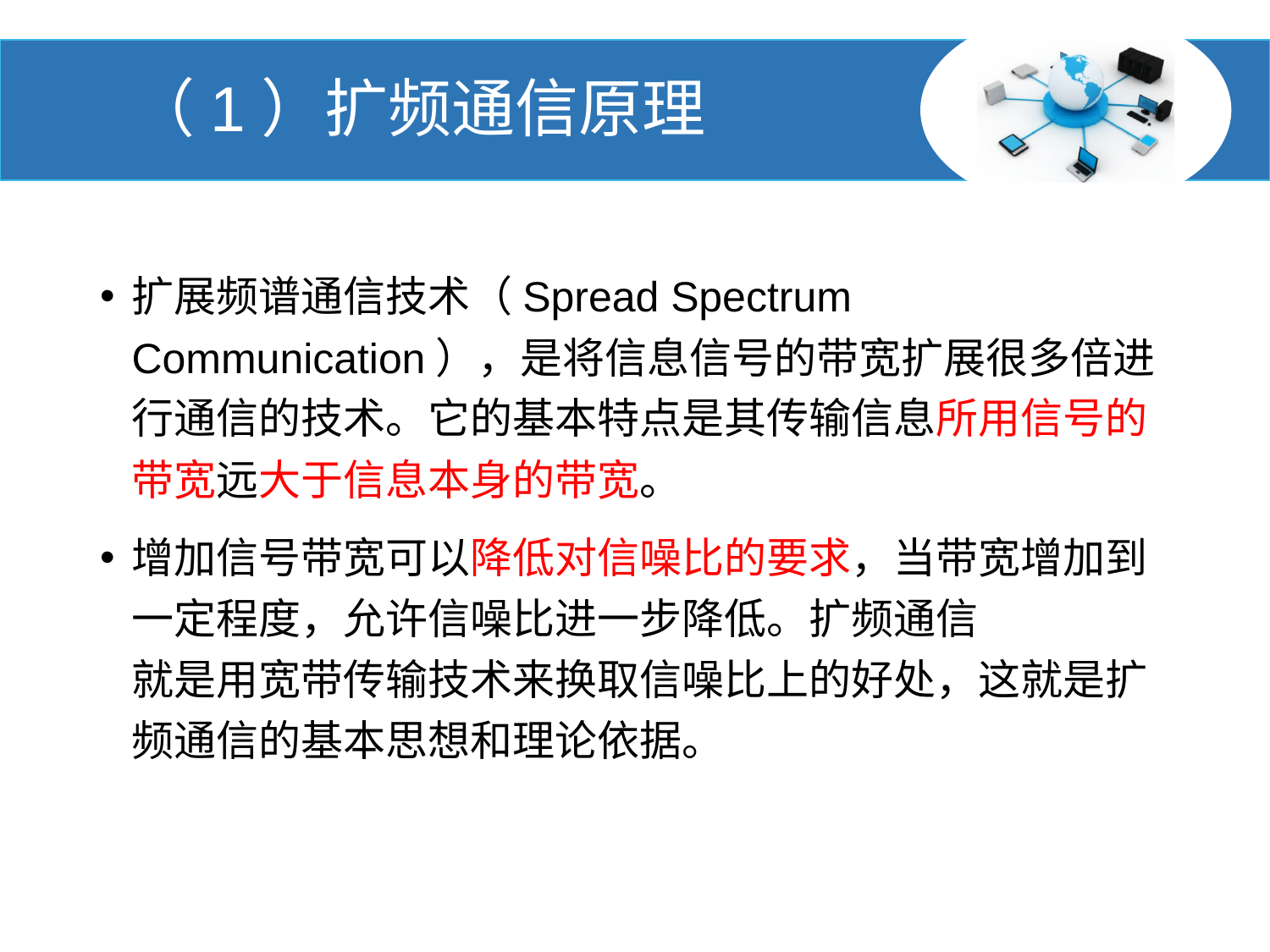

# （1）扩频通信原理
扩展频谱通信技术（Spread Spectrum Communication），是将信息信号的带宽扩展很多倍进行通信的技术。它的基本特点是其传输信息所用信号的带宽远大于信息本身的带宽。
增加信号带宽可以降低对信噪比的要求，当带宽增加到一定程度，允许信噪比进一步降低。扩频通信
就是用宽带传输技术来换取信噪比上的好处，这就是扩频通信的基本思想和理论依据。